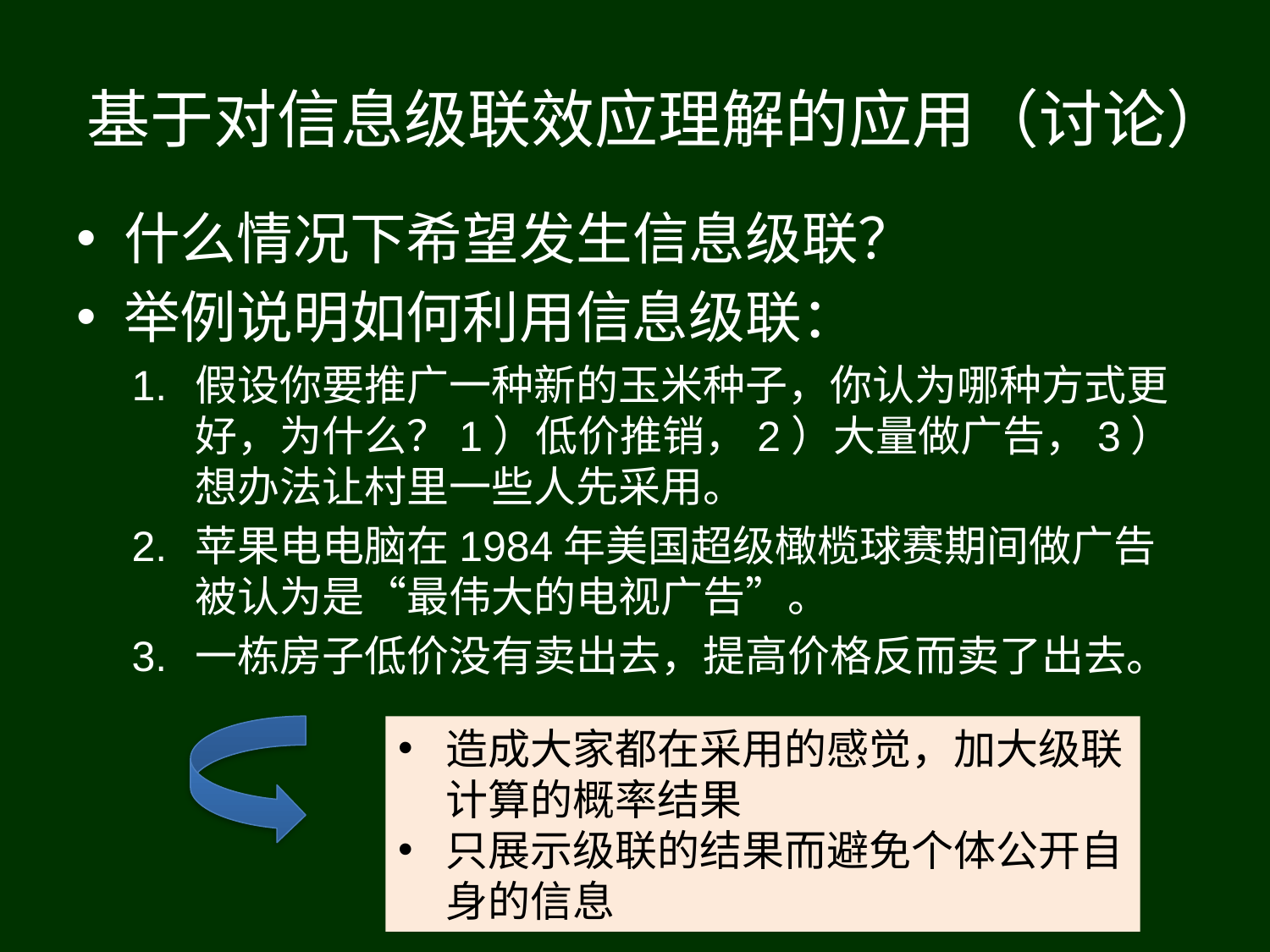

# 基于对信息级联效应理解的应用（讨论）
什么情况下希望发生信息级联？
举例说明如何利用信息级联：
假设你要推广一种新的玉米种子，你认为哪种方式更好，为什么？1）低价推销，2）大量做广告，3）想办法让村里一些人先采用。
苹果电电脑在1984年美国超级橄榄球赛期间做广告被认为是“最伟大的电视广告”。
一栋房子低价没有卖出去，提高价格反而卖了出去。

造成大家都在采用的感觉，加大级联计算的概率结果
只展示级联的结果而避免个体公开自身的信息